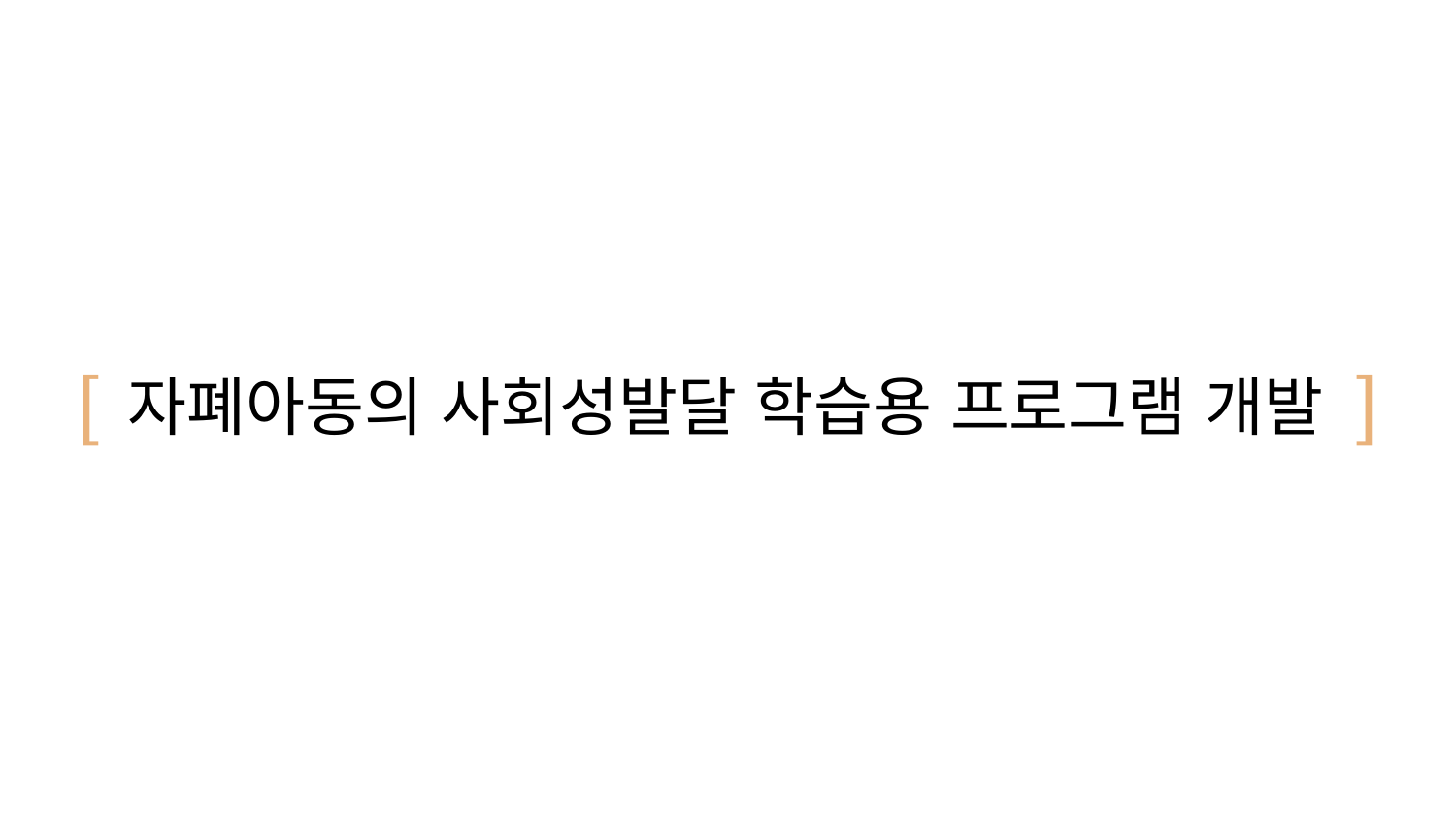

# [ 자폐아동의 사회성발달 학습용 프로그램 개발 ]